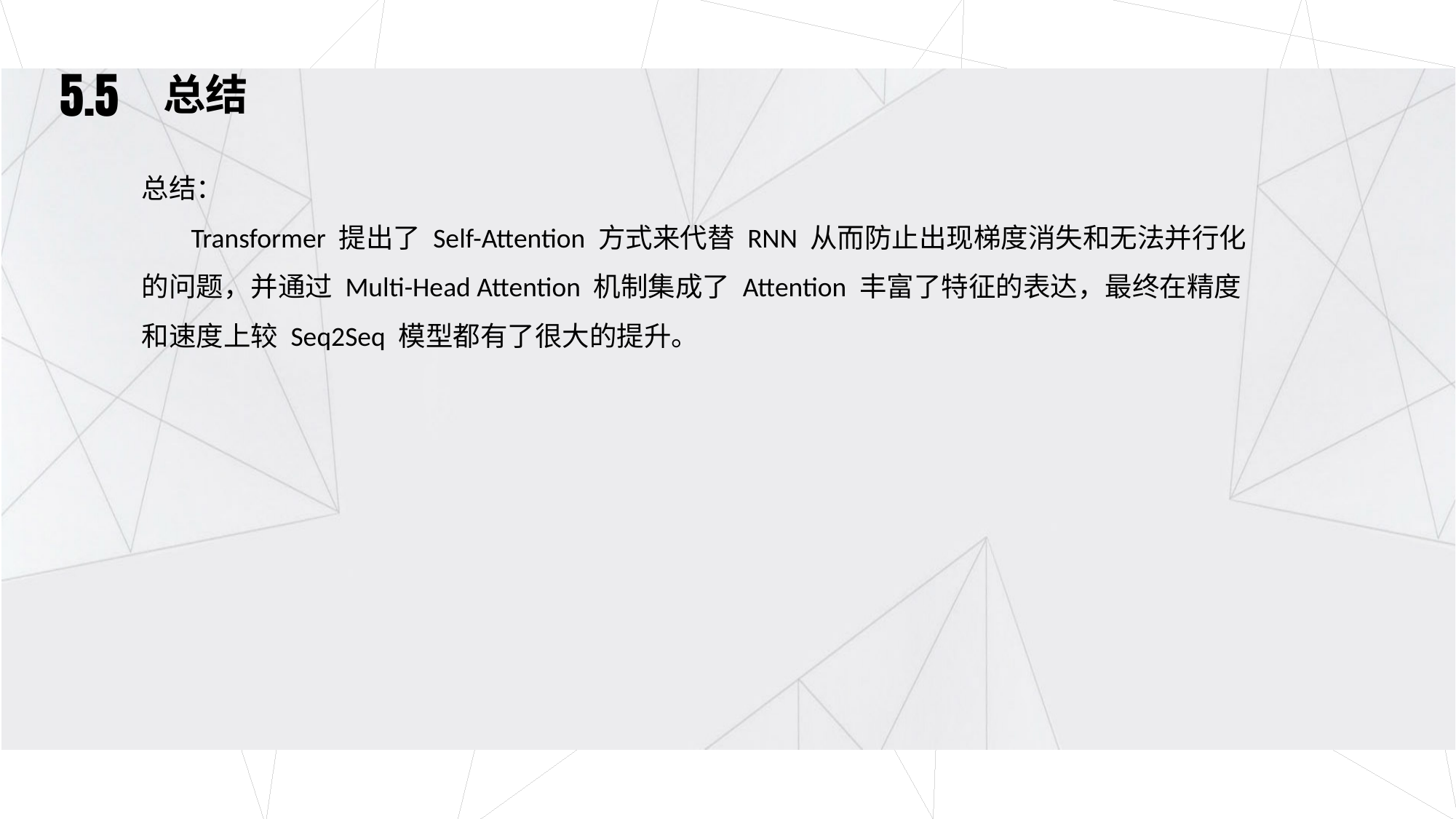

5.5
总结
总结：
        Transformer 提出了 Self-Attention 方式来代替 RNN 从而防止出现梯度消失和无法并行化的问题，并通过 Multi-Head Attention 机制集成了 Attention 丰富了特征的表达，最终在精度和速度上较 Seq2Seq 模型都有了很大的提升。